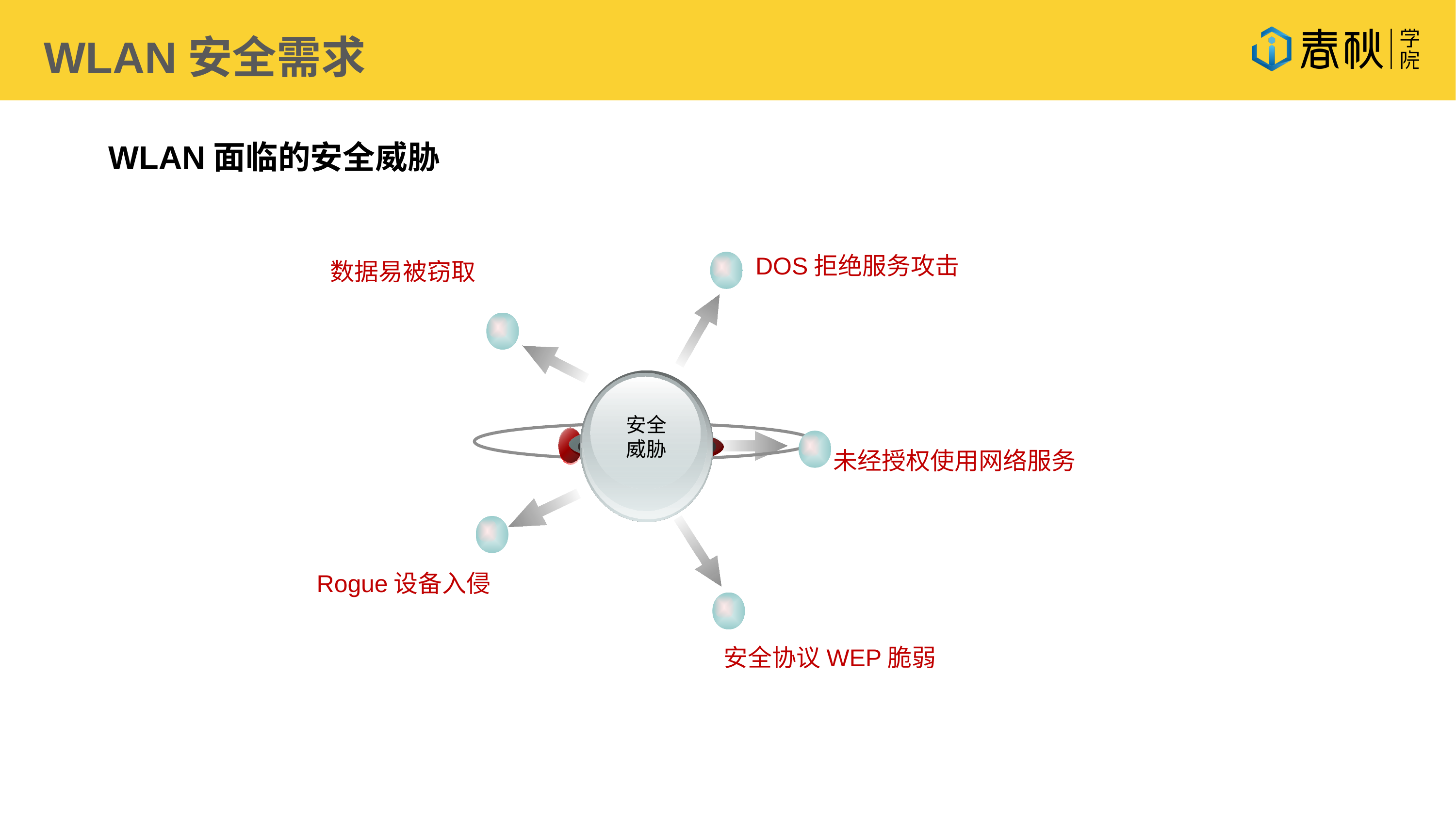

WLAN安全需求
     WLAN面临的安全威胁

DOS拒绝服务攻击

数据易被窃取

安全
威胁

未经授权使用网络服务

Rogue设备入侵

安全协议WEP脆弱